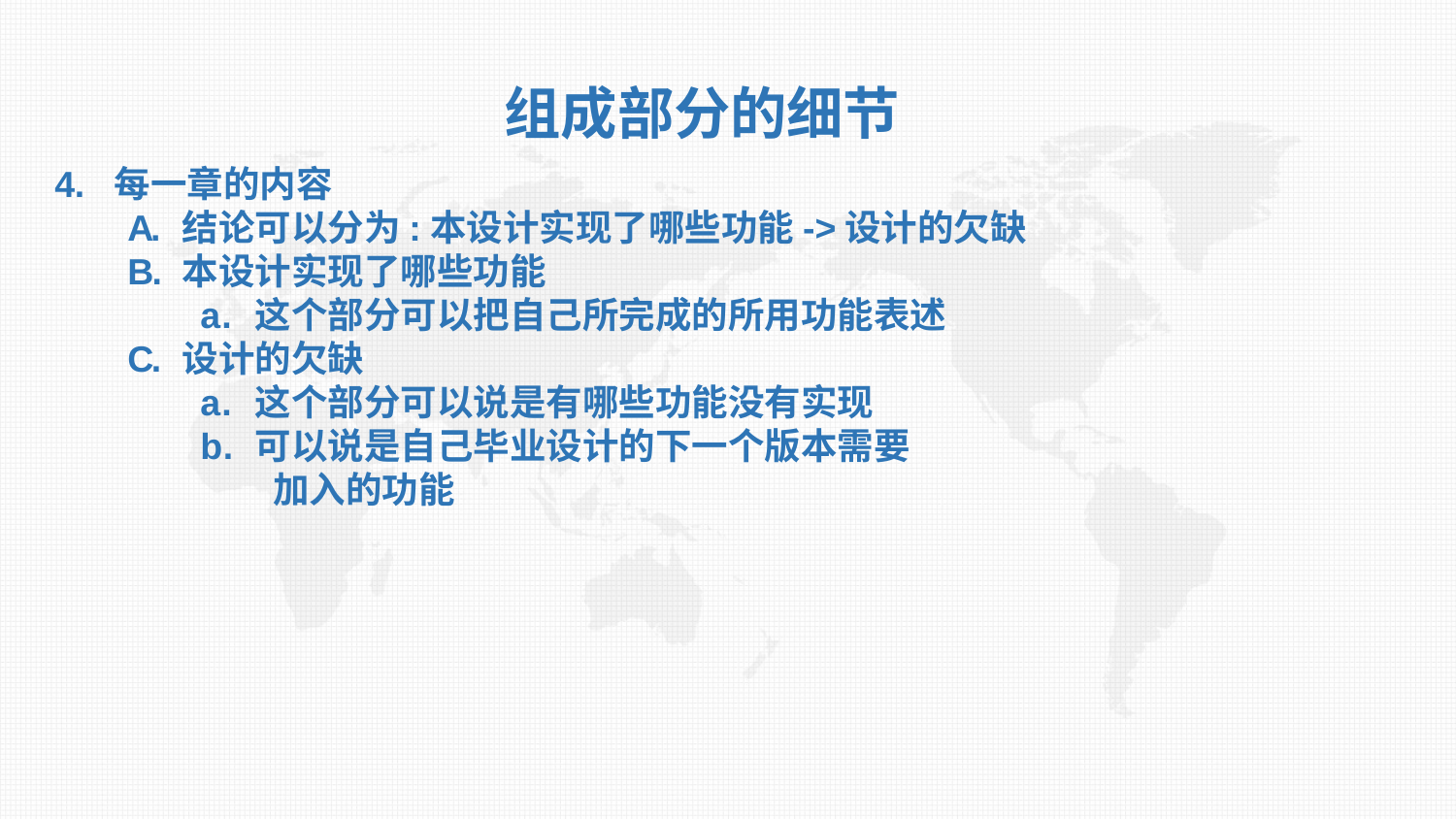

组成部分的细节
4.  每一章的内容
结论可以分为:本设计实现了哪些功能->设计的欠缺
本设计实现了哪些功能
这个部分可以把自己所完成的所用功能表述
设计的欠缺
这个部分可以说是有哪些功能没有实现
可以说是自己毕业设计的下一个版本需要
加入的功能